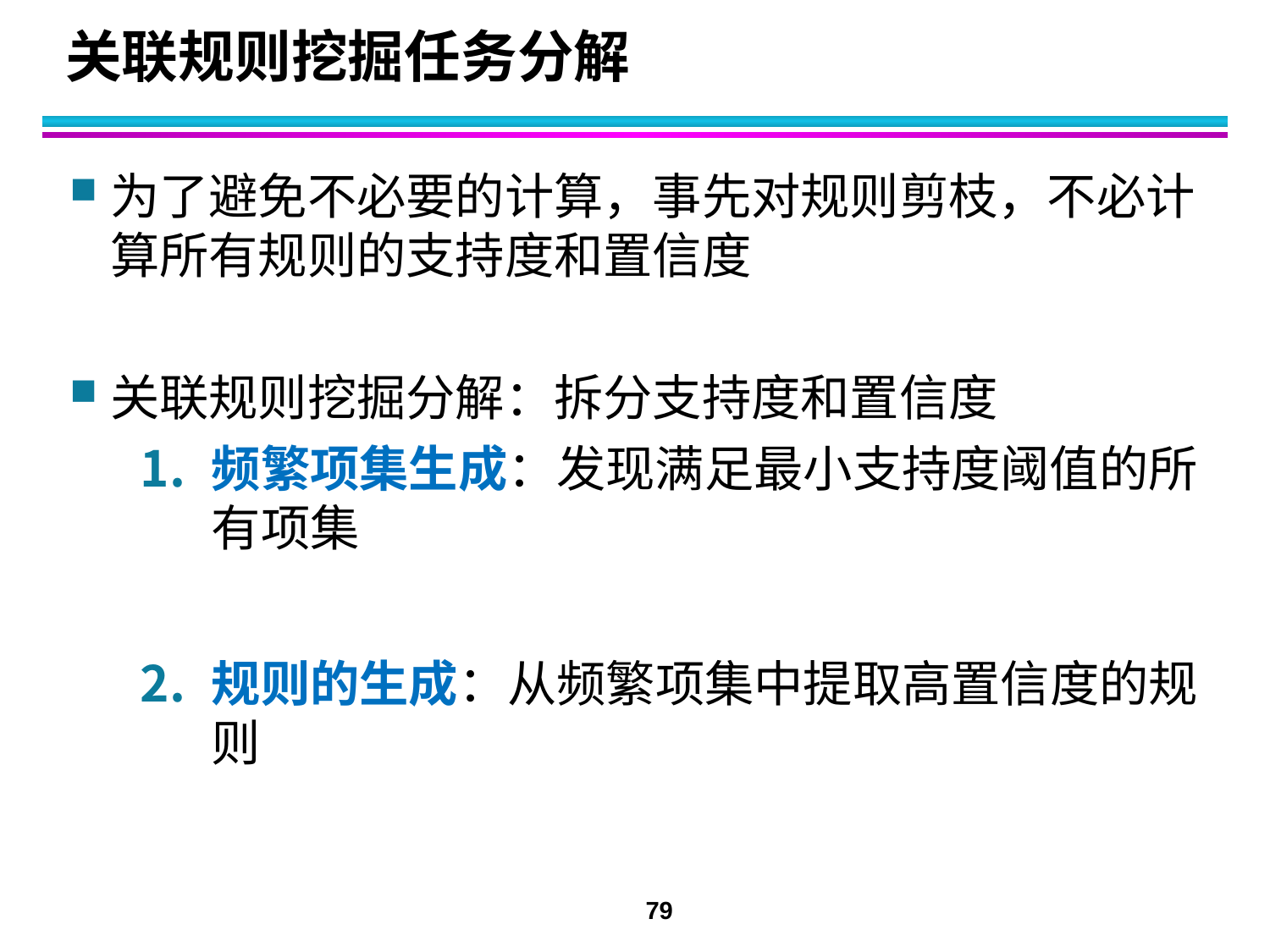

# 关联规则挖掘任务分解
为了避免不必要的计算，事先对规则剪枝，不必计算所有规则的支持度和置信度

关联规则挖掘分解：拆分支持度和置信度
频繁项集生成：发现满足最小支持度阈值的所有项集

规则的生成：从频繁项集中提取高置信度的规则